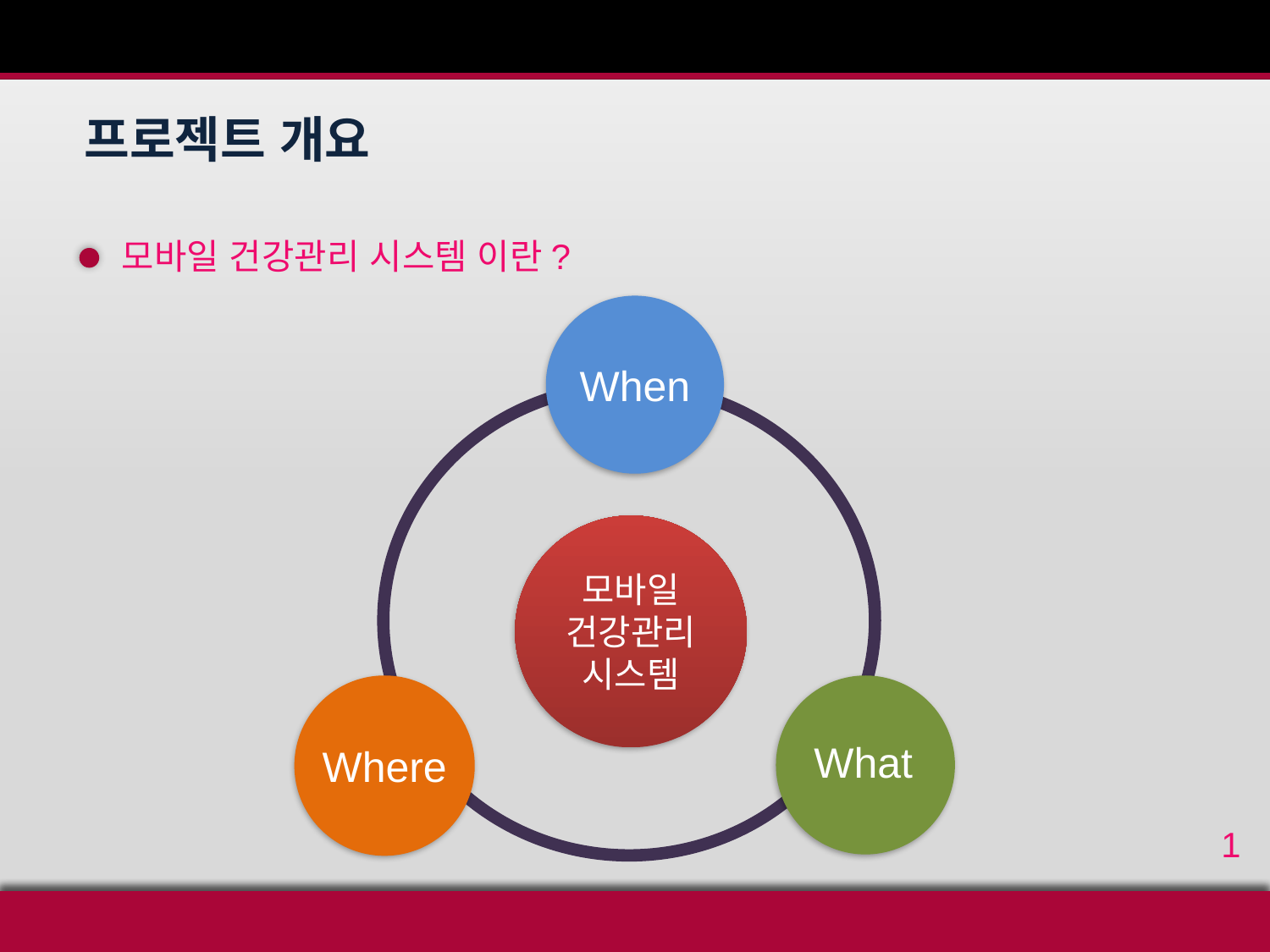

프로젝트 개요
모바일 건강관리 시스템 이란?

When

모바일
건강관리
시스템

Where

What
1